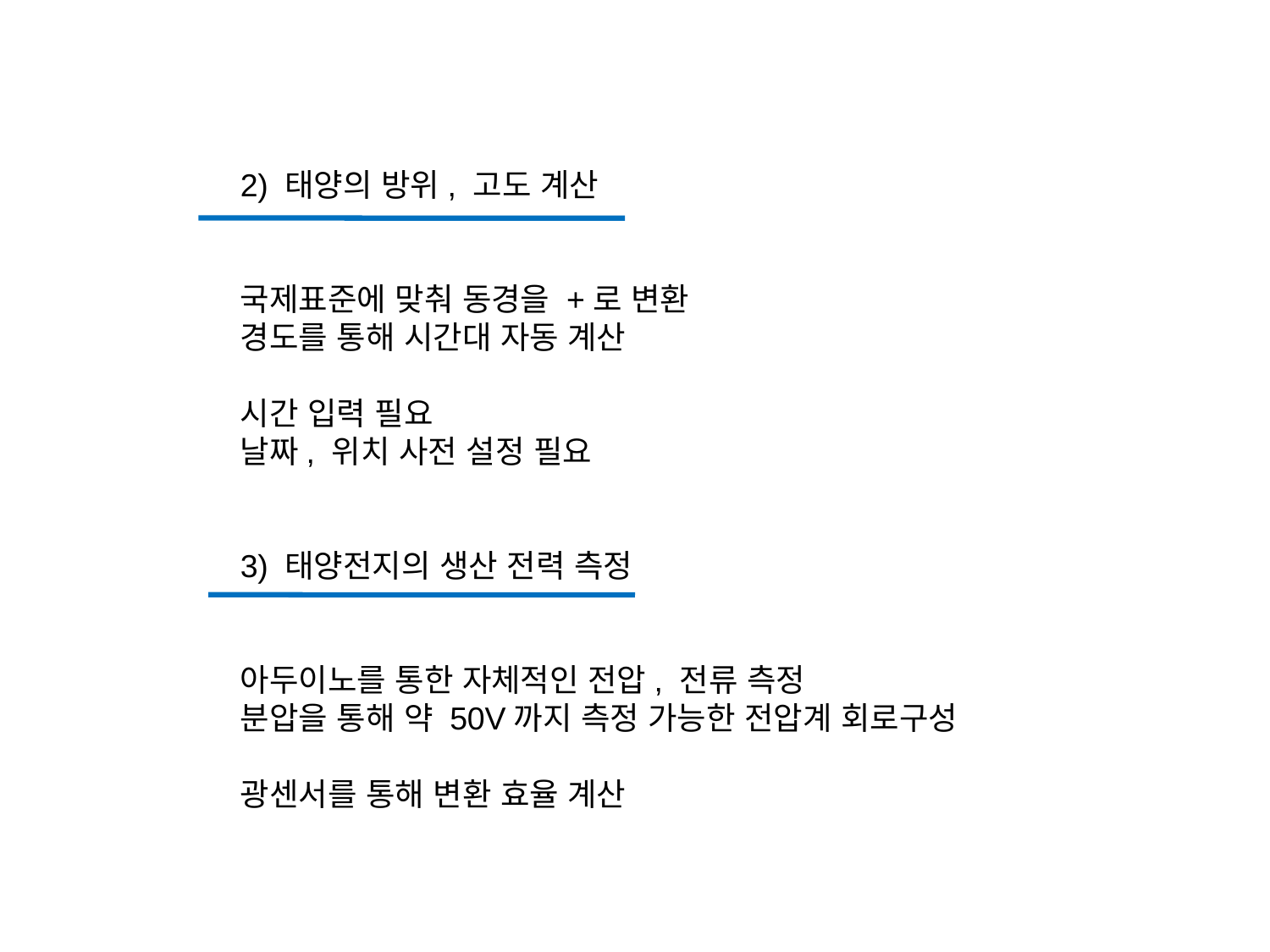

2) 태양의 방위, 고도 계산

국제표준에 맞춰 동경을 +로 변환
경도를 통해 시간대 자동 계산

시간 입력 필요
날짜, 위치 사전 설정 필요

3) 태양전지의 생산 전력 측정

아두이노를 통한 자체적인 전압, 전류 측정
분압을 통해 약 50V까지 측정 가능한 전압계 회로구성

광센서를 통해 변환 효율 계산